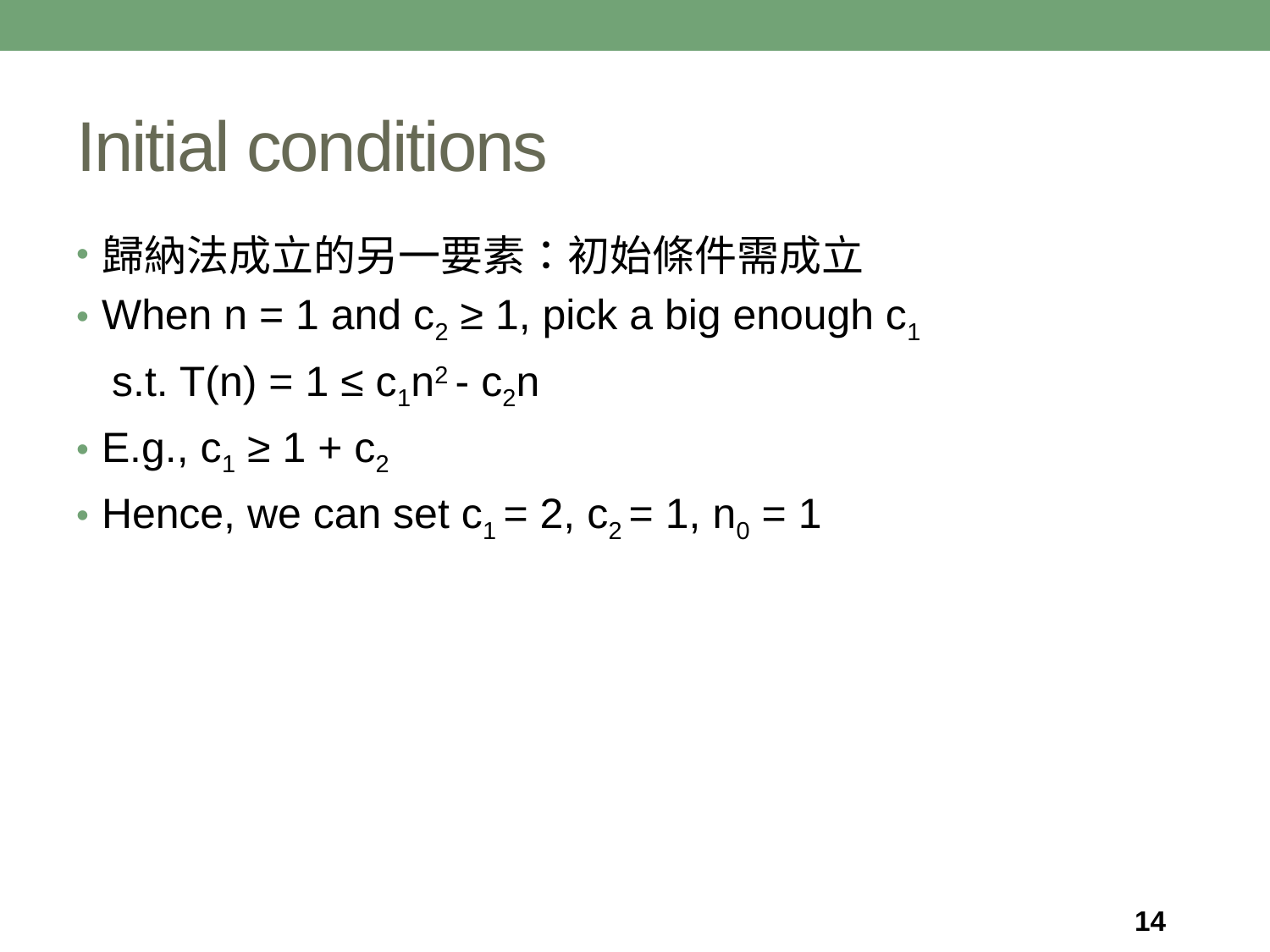

# Initial conditions
歸納法成立的另一要素：初始條件需成立
When n = 1 and c2 ≥ 1, pick a big enough c1
   s.t. T(n) = 1 ≤ c1n2 - c2n
E.g., c1 ≥ 1 + c2
Hence, we can set c1 = 2, c2 = 1, n0 = 1
14